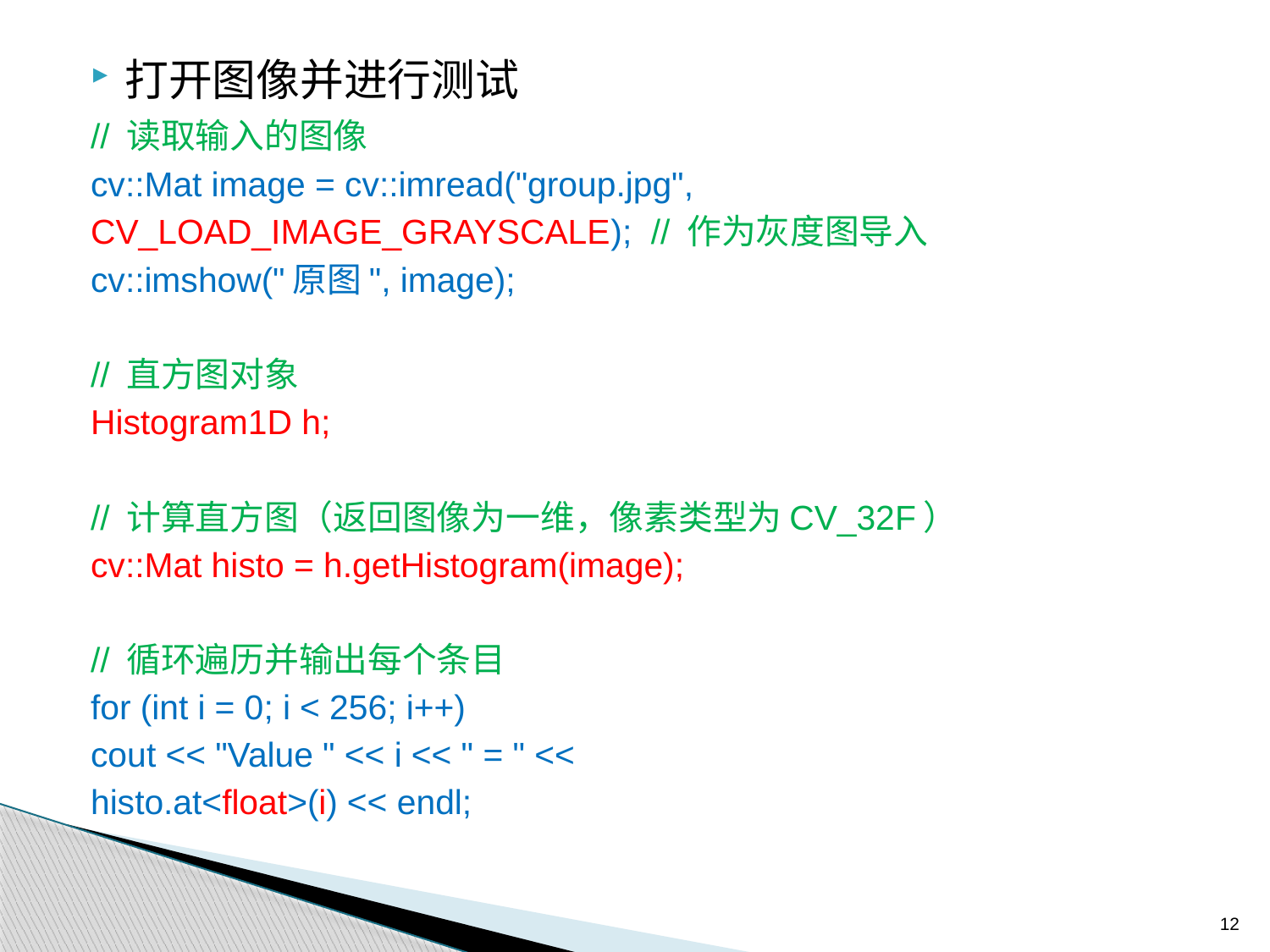

打开图像并进行测试
	// 读取输入的图像
	cv::Mat image = cv::imread("group.jpg",
		CV_LOAD_IMAGE_GRAYSCALE);  // 作为灰度图导入
	cv::imshow("原图", image);

	// 直方图对象
	Histogram1D h;

	// 计算直方图（返回图像为一维，像素类型为CV_32F）
	cv::Mat histo = h.getHistogram(image);

	// 循环遍历并输出每个条目
	for (int i = 0; i < 256; i++)
		cout << "Value " << i << " = " <<
		histo.at<float>(i) << endl;
12